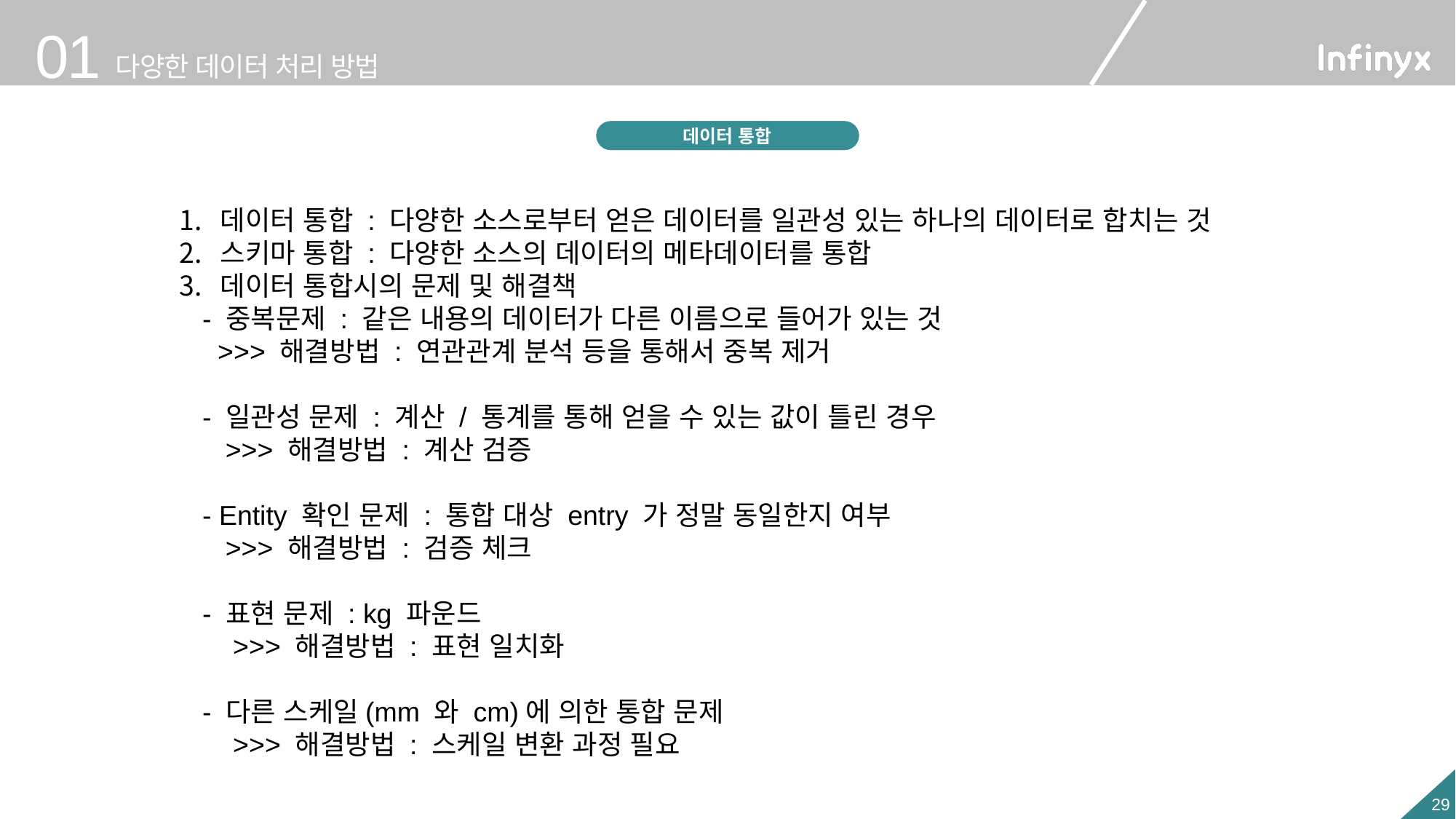

개요
데이터 통합
데이터 통합 : 다양한 소스로부터 얻은 데이터를 일관성 있는 하나의 데이터로 합치는 것
스키마 통합 : 다양한 소스의 데이터의 메타데이터를 통합
데이터 통합시의 문제 및 해결책
   - 중복문제 : 같은 내용의 데이터가 다른 이름으로 들어가 있는 것
     >>> 해결방법 : 연관관계 분석 등을 통해서 중복 제거

   - 일관성 문제 : 계산 / 통계를 통해 얻을 수 있는 값이 틀린 경우
      >>> 해결방법 : 계산 검증

   - Entity 확인 문제 : 통합 대상 entry 가 정말 동일한지 여부
      >>> 해결방법 : 검증 체크

   - 표현 문제 : kg 파운드
       >>> 해결방법 : 표현 일치화

   - 다른 스케일(mm 와 cm)에 의한 통합 문제
       >>> 해결방법 : 스케일 변환 과정 필요